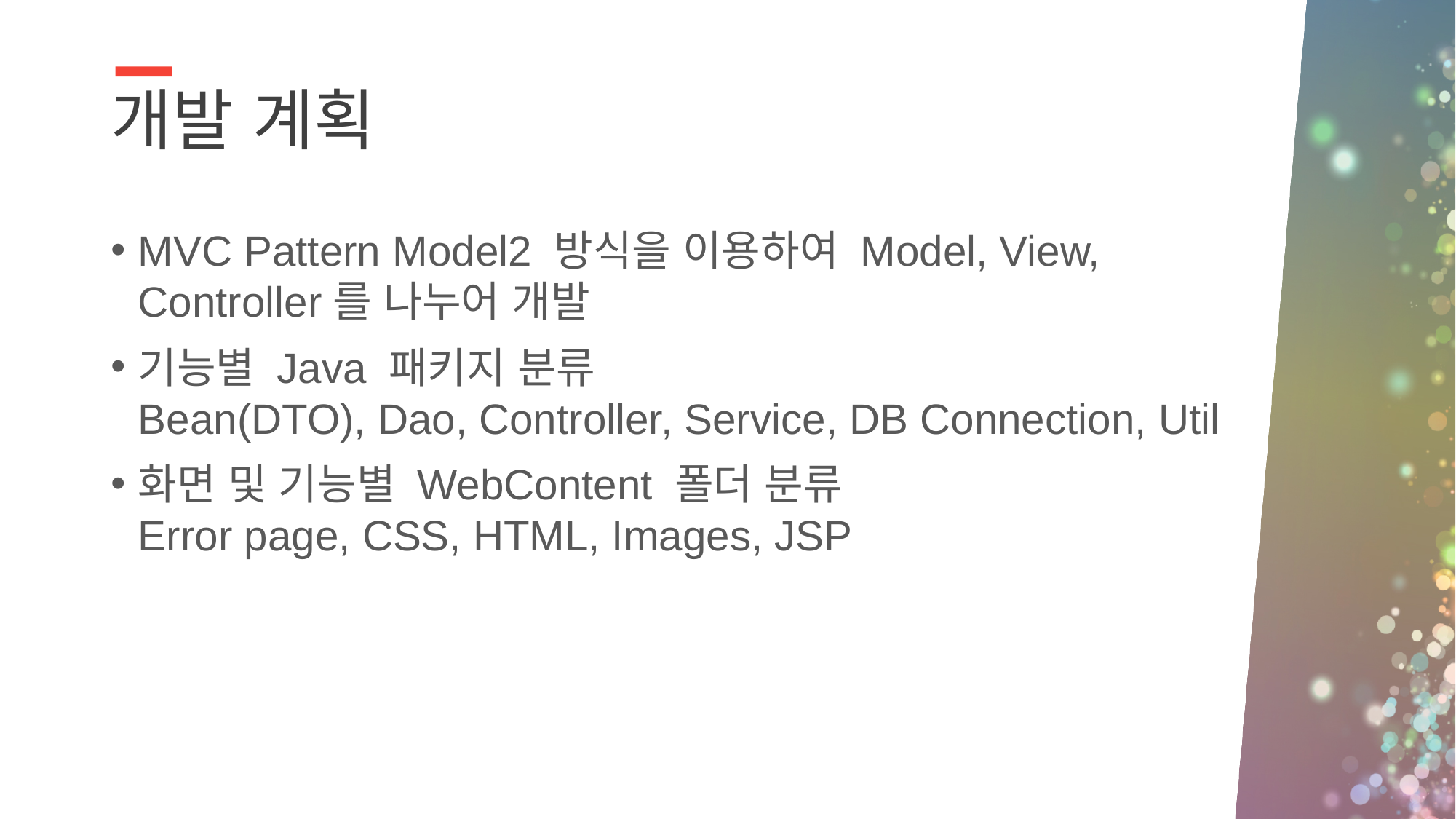

# 개발 계획
MVC Pattern Model2 방식을 이용하여 Model, View,      Controller를 나누어 개발
기능별 Java 패키지 분류					    Bean(DTO), Dao, Controller, Service, DB Connection, Util
화면 및 기능별 WebContent 폴더 분류				    Error page, CSS, HTML, Images, JSP